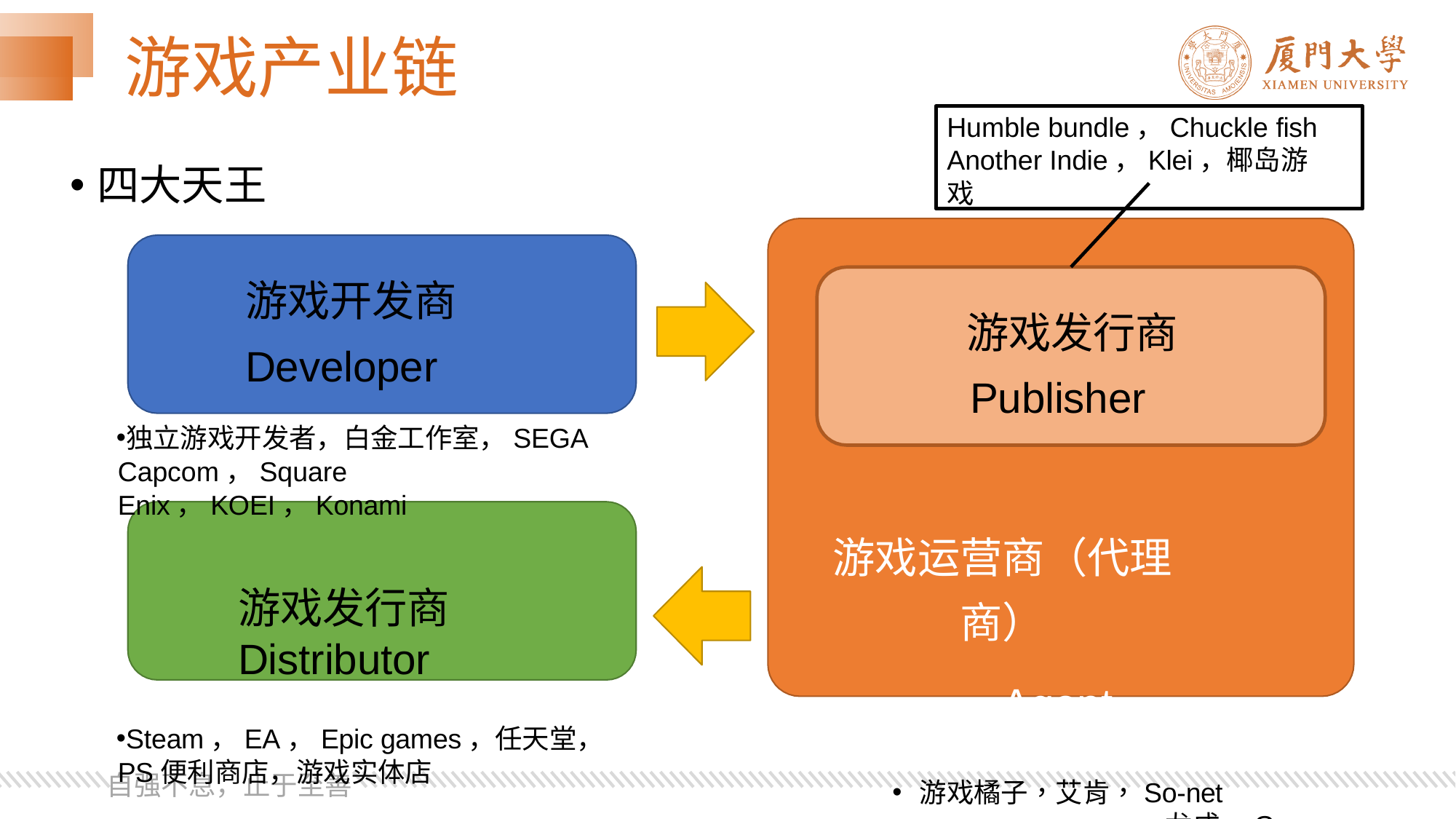

# 游戏产业链
Humble bundle，Chuckle fish Another Indie，Klei，椰岛游戏
四大天王

游戏开发商 Developer
独立游戏开发者，白金工作室，SEGA Capcom，Square Enix，KOEI，Konami

游戏发行商 Distributor
Steam，EA，Epic games，任天堂，PS便利商店，游戏实体店

  游戏发行商 Publisher
游戏运营商（代理商）
Agent
游戏橘子，艾肯，So-net
龙成，Garena